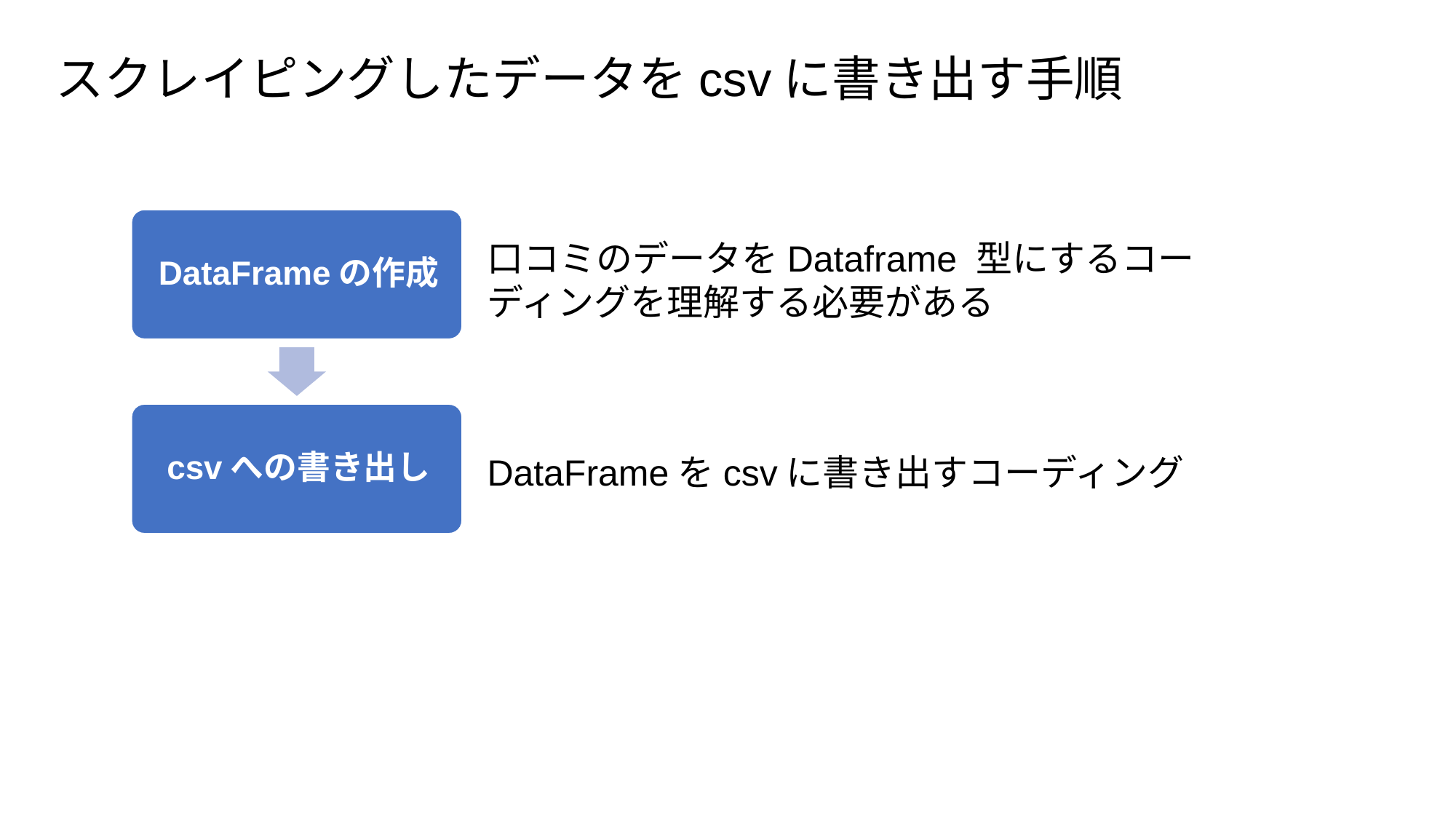

スクレイピングしたデータをcsvに書き出す手順
DataFrameの作成

csvへの書き出し
口コミのデータをDataframe 型にするコーディングを理解する必要がある
DataFrameをcsvに書き出すコーディング